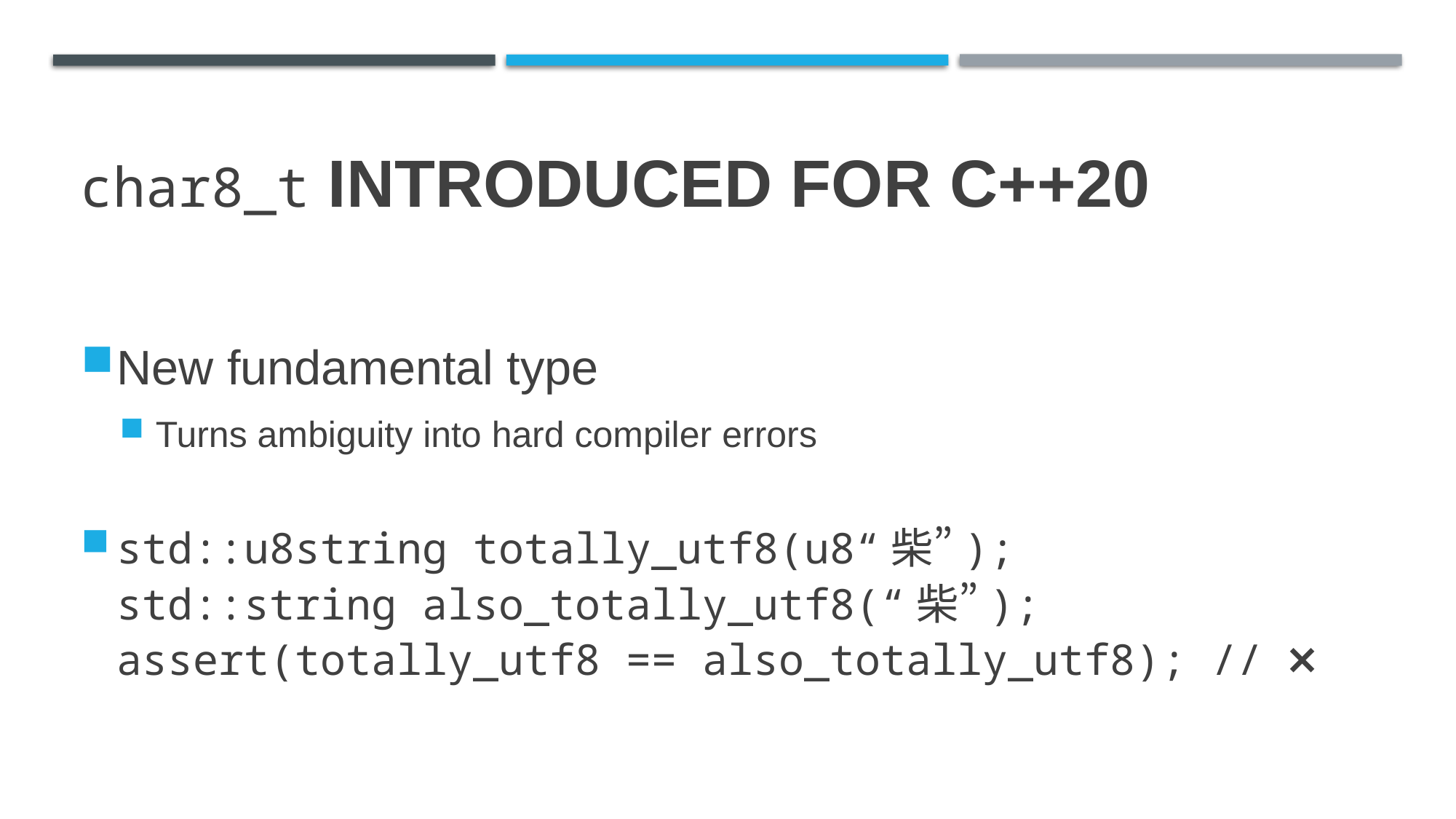

# char8_t Introduced for C++20
New fundamental type
Turns ambiguity into hard compiler errors
std::u8string totally_utf8(u8“柴”);
std::string also_totally_utf8(“柴”);
assert(totally_utf8 == also_totally_utf8); // ❌